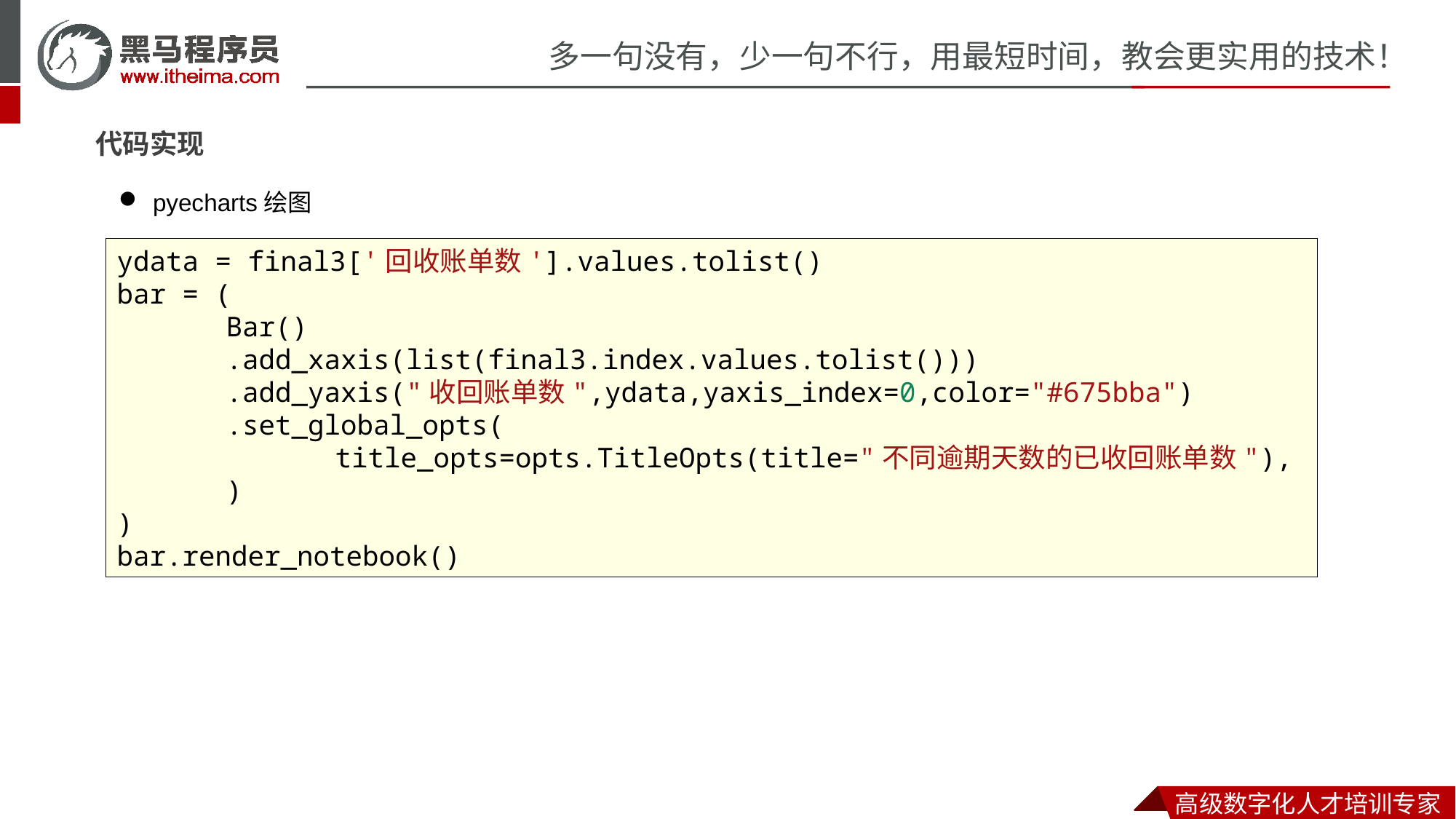

代码实现
pyecharts绘图

ydata = final3['回收账单数'].values.tolist()
bar = (
	Bar()
	.add_xaxis(list(final3.index.values.tolist()))
	.add_yaxis("收回账单数",ydata,yaxis_index=0,color="#675bba")
	.set_global_opts(
		title_opts=opts.TitleOpts(title="不同逾期天数的已收回账单数"),
	)
)
bar.render_notebook()